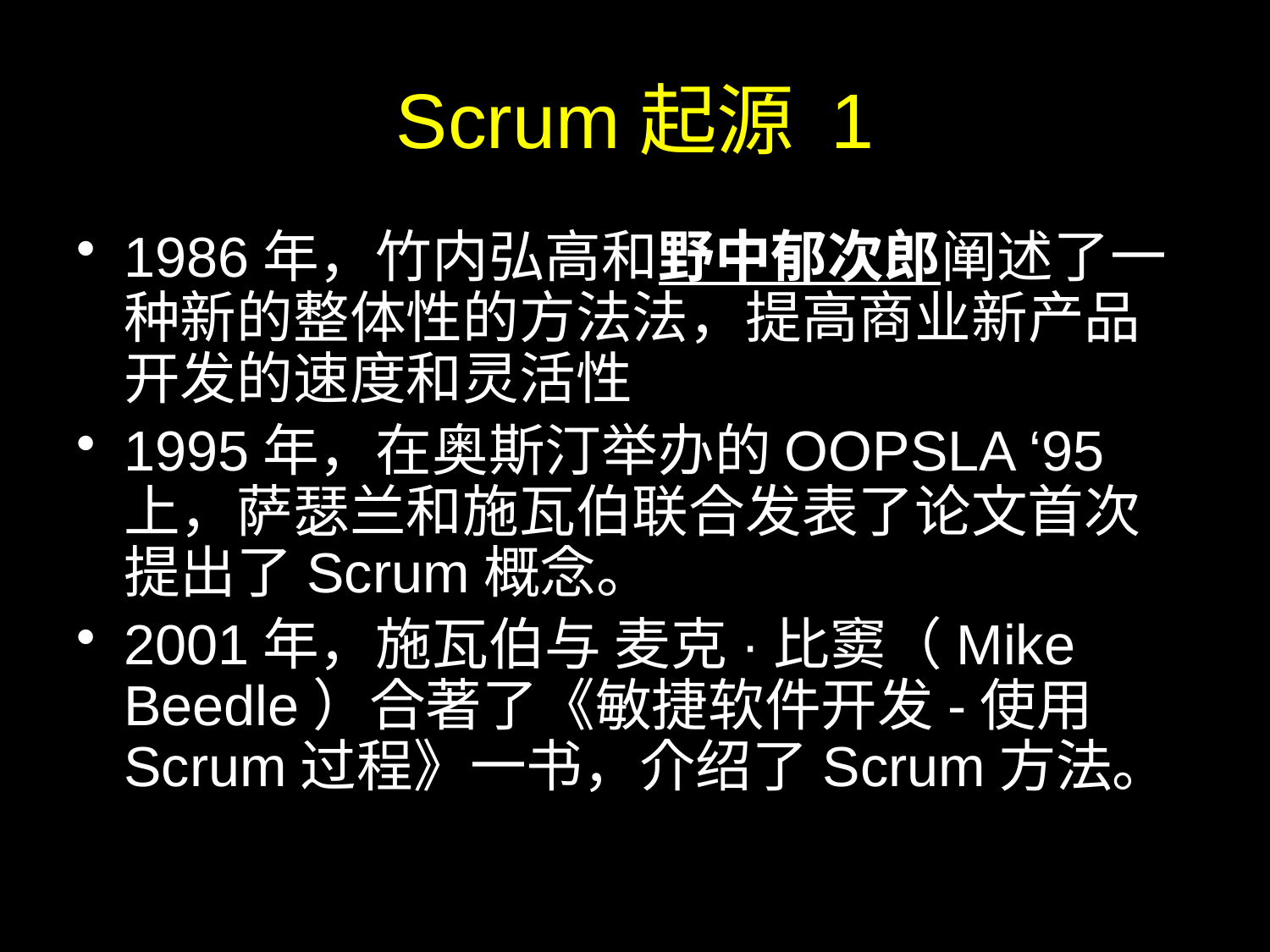

# Scrum起源 1
1986年，竹内弘高和野中郁次郎阐述了一种新的整体性的方法法，提高商业新产品开发的速度和灵活性
1995年，在奥斯汀举办的OOPSLA ‘95上，萨瑟兰和施瓦伯联合发表了论文首次提出了Scrum概念。
2001年，施瓦伯与 麦克·比窦（Mike Beedle）合著了《敏捷软件开发-使用Scrum过程》一书，介绍了Scrum方法。